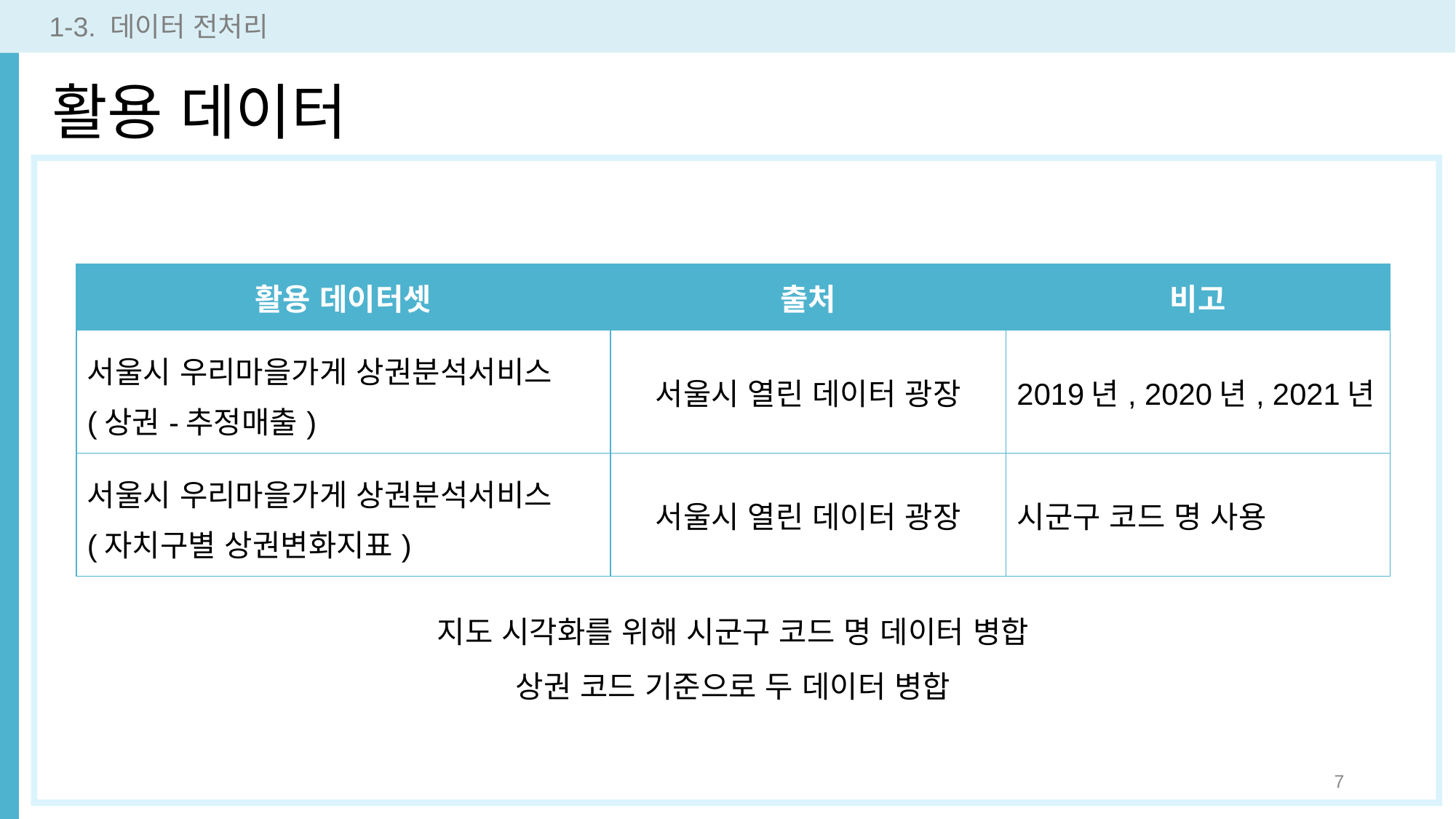

1-3. 데이터 전처리
활용 데이터

| 활용 데이터셋 | 출처 | 비고 |
| --- | --- | --- |
| 서울시 우리마을가게 상권분석서비스(상권-추정매출) | 서울시 열린 데이터 광장 | 2019년, 2020년, 2021년 |
| 서울시 우리마을가게 상권분석서비스(자치구별 상권변화지표) | 서울시 열린 데이터 광장 | 시군구 코드 명 사용 |
지도 시각화를 위해 시군구 코드 명 데이터 병합
상권 코드 기준으로 두 데이터 병합
7